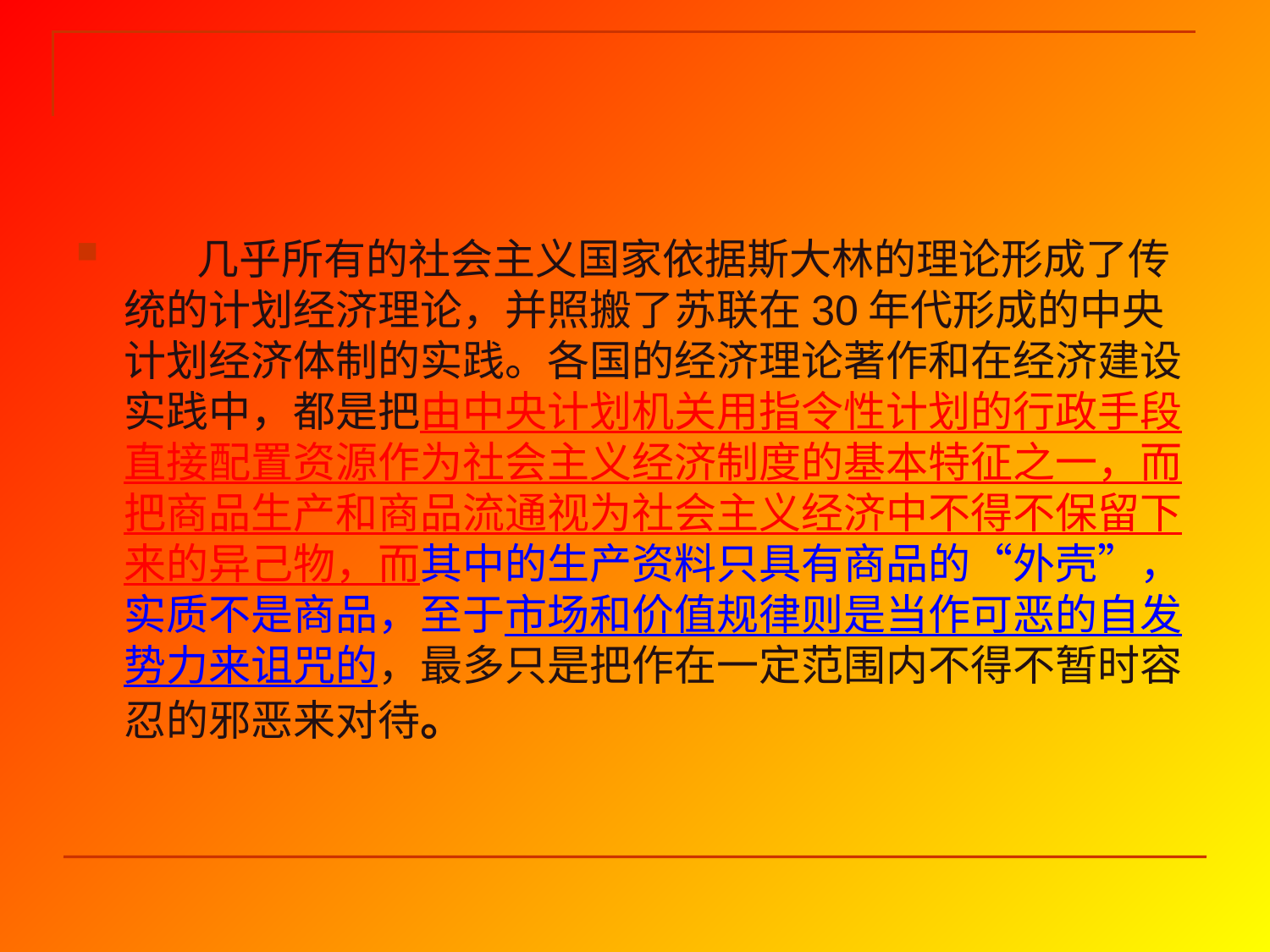

#
      几乎所有的社会主义国家依据斯大林的理论形成了传统的计划经济理论，并照搬了苏联在30年代形成的中央计划经济体制的实践。各国的经济理论著作和在经济建设实践中，都是把由中央计划机关用指令性计划的行政手段直接配置资源作为社会主义经济制度的基本特征之一，而把商品生产和商品流通视为社会主义经济中不得不保留下来的异己物，而其中的生产资料只具有商品的“外壳”，实质不是商品，至于市场和价值规律则是当作可恶的自发势力来诅咒的，最多只是把作在一定范围内不得不暂时容忍的邪恶来对待。